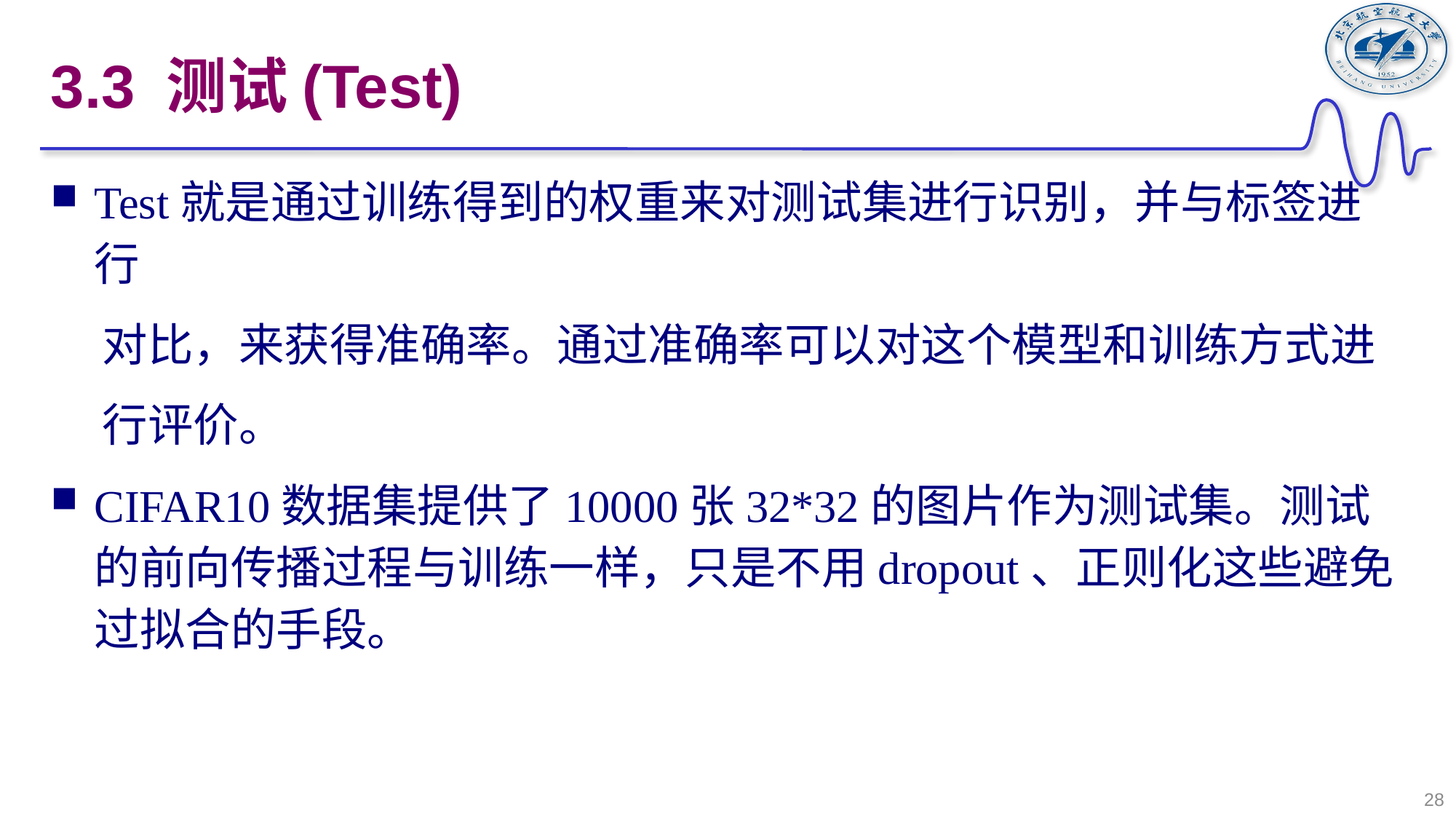

# 3.3 测试(Test)
Test就是通过训练得到的权重来对测试集进行识别，并与标签进行
    对比，来获得准确率。通过准确率可以对这个模型和训练方式进
    行评价。
CIFAR10数据集提供了10000张32*32的图片作为测试集。测试的前向传播过程与训练一样，只是不用dropout、正则化这些避免过拟合的手段。

28